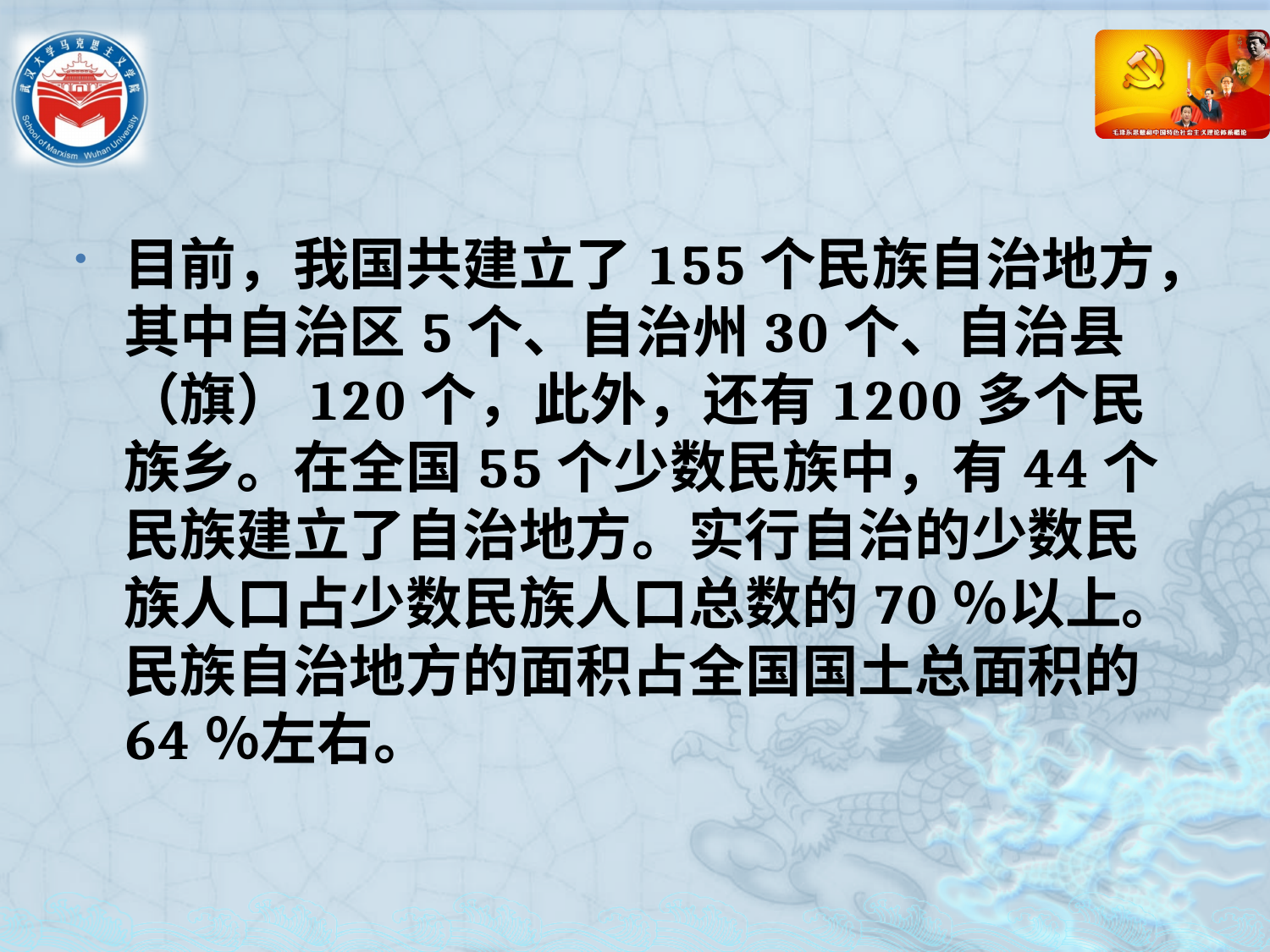

#
目前，我国共建立了155个民族自治地方，其中自治区5个、自治州30个、自治县（旗）120个，此外，还有1200多个民族乡。在全国55个少数民族中，有44个民族建立了自治地方。实行自治的少数民族人口占少数民族人口总数的70％以上。民族自治地方的面积占全国国土总面积的64％左右。